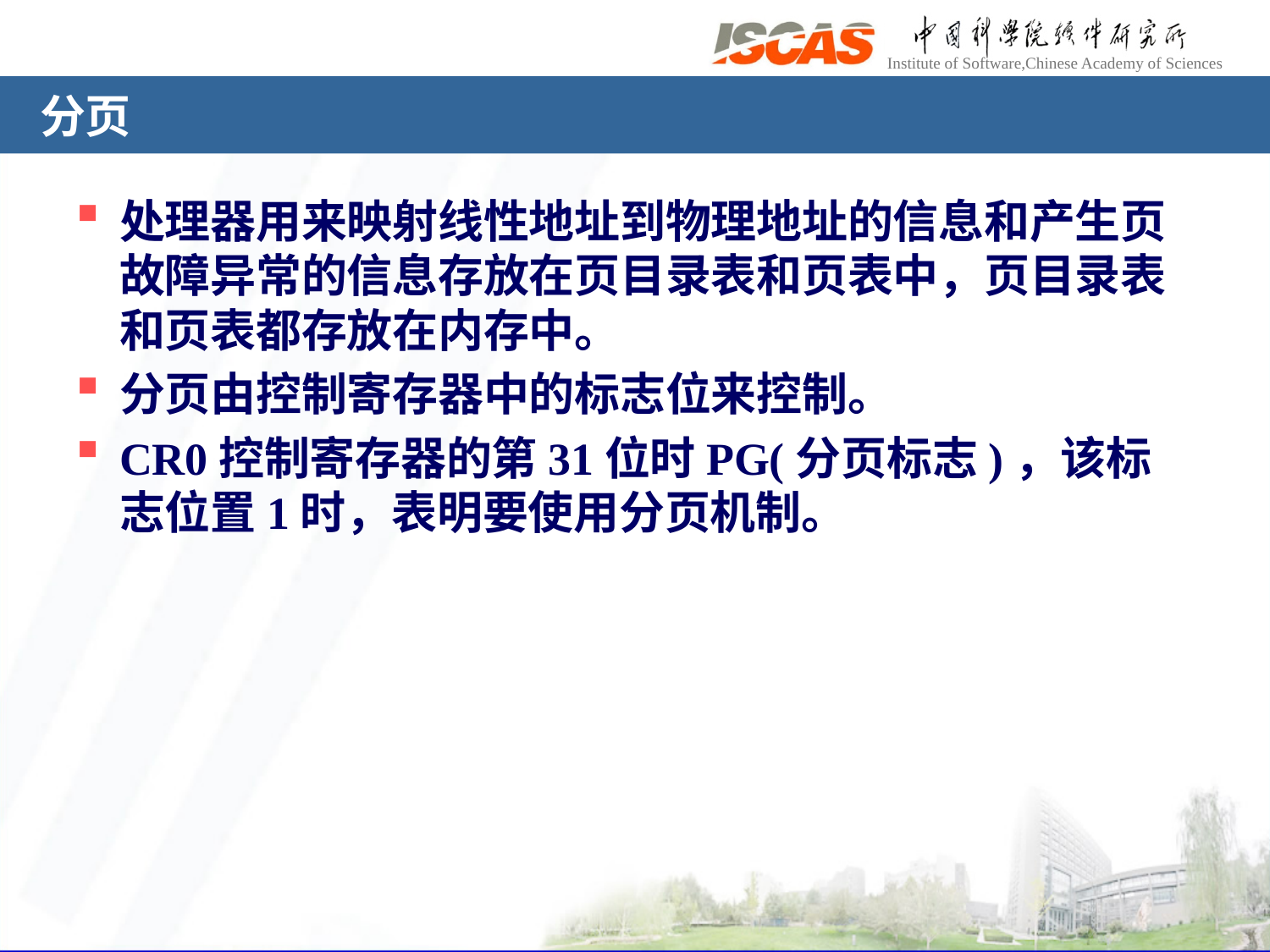

# 分页
处理器用来映射线性地址到物理地址的信息和产生页故障异常的信息存放在页目录表和页表中，页目录表和页表都存放在内存中。
分页由控制寄存器中的标志位来控制。
CR0控制寄存器的第31位时PG(分页标志)，该标志位置1时，表明要使用分页机制。